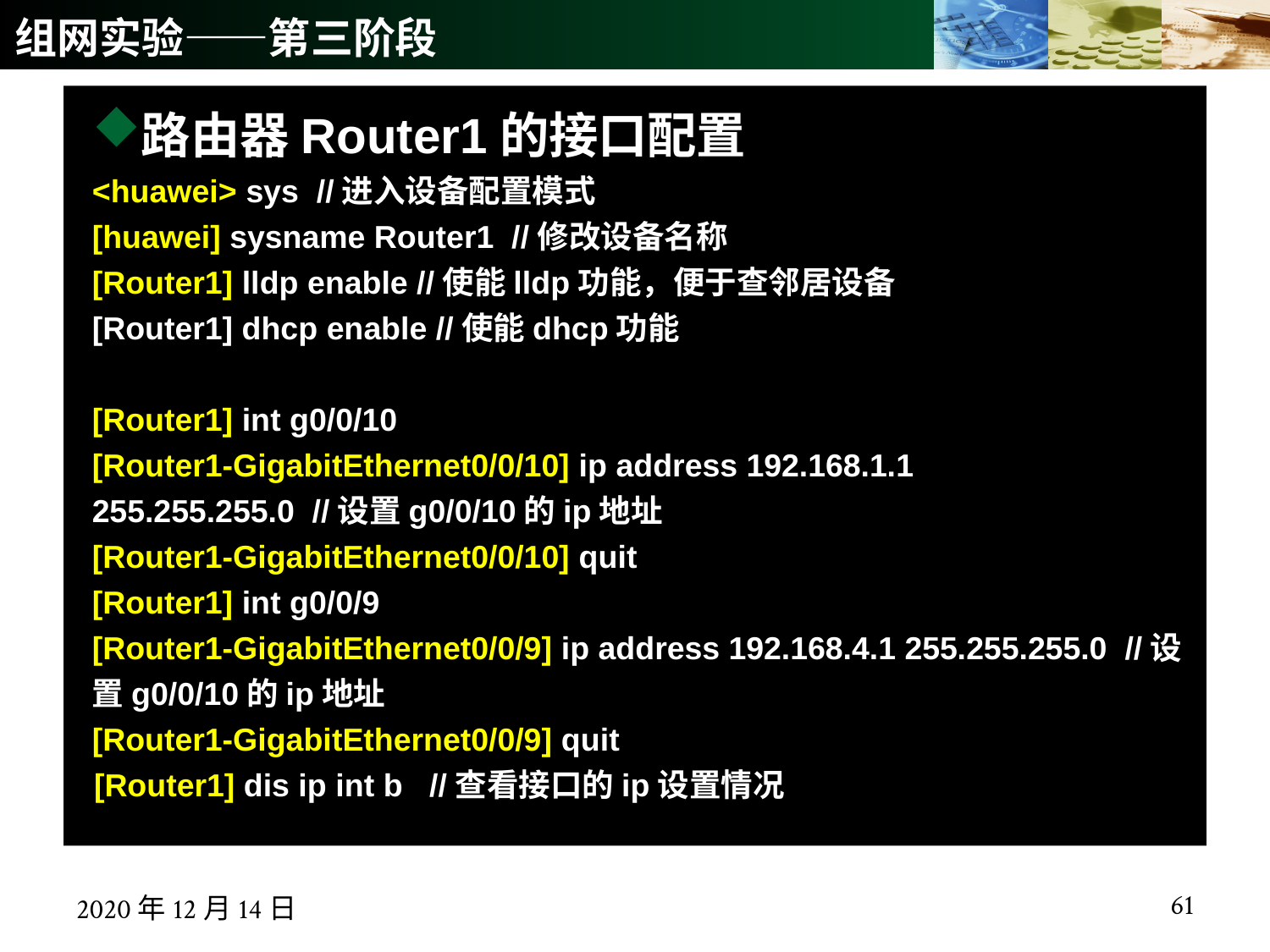

# 组网实验——第三阶段
路由器Router1的接口配置
<huawei> sys  //进入设备配置模式
[huawei] sysname Router1  //修改设备名称
[Router1] lldp enable //使能lldp功能，便于查邻居设备
[Router1] dhcp enable //使能dhcp功能

[Router1] int g0/0/10
[Router1-GigabitEthernet0/0/10] ip address 192.168.1.1 255.255.255.0  //设置g0/0/10的ip地址
[Router1-GigabitEthernet0/0/10] quit
[Router1] int g0/0/9
[Router1-GigabitEthernet0/0/9] ip address 192.168.4.1 255.255.255.0  //设置g0/0/10的ip地址
[Router1-GigabitEthernet0/0/9] quit
  [Router1] dis ip int b   //查看接口的ip设置情况

61
2020年12月14日